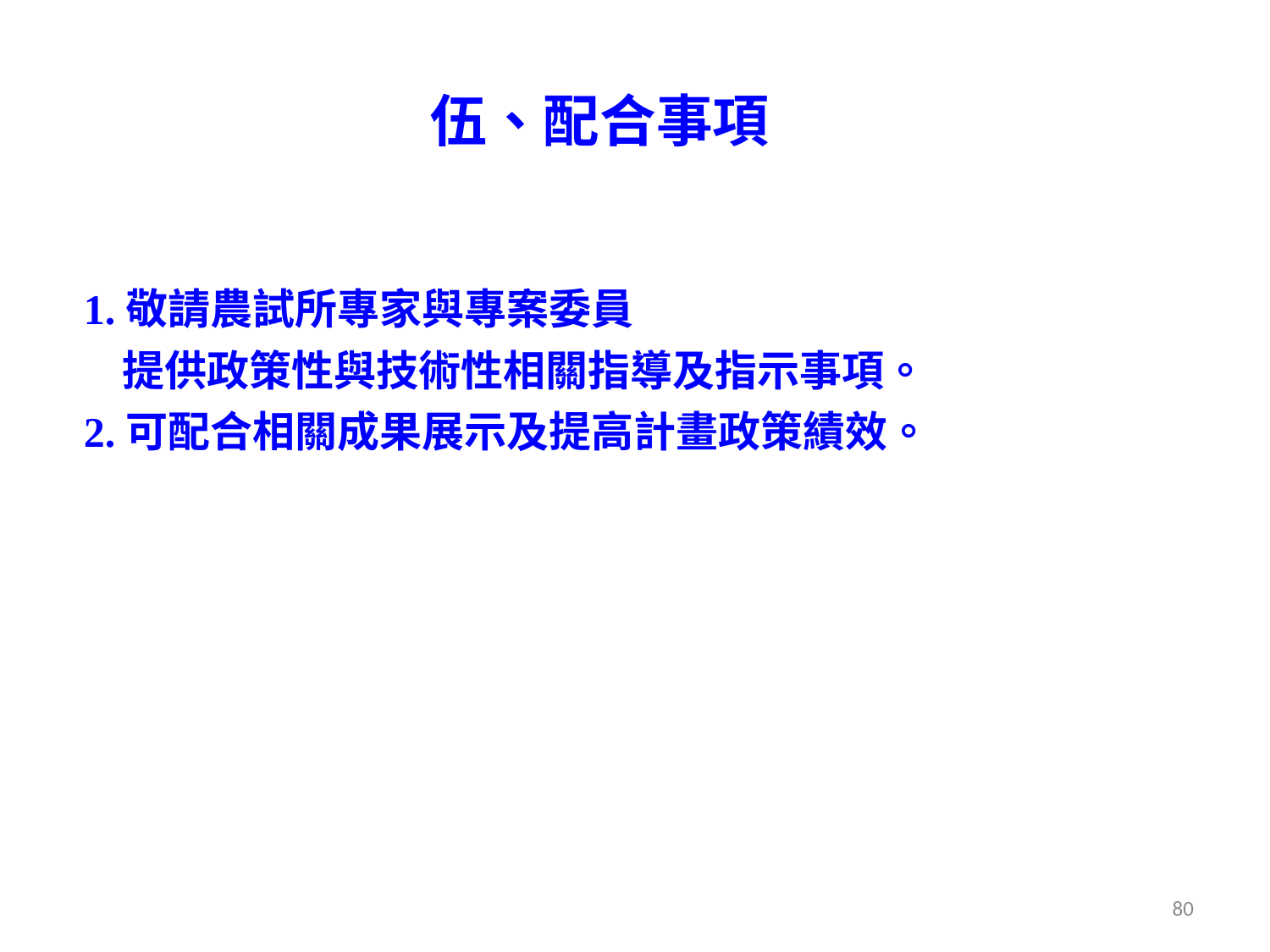

伍、配合事項
1.敬請農試所專家與專案委員
   提供政策性與技術性相關指導及指示事項。
2.可配合相關成果展示及提高計畫政策績效。
80